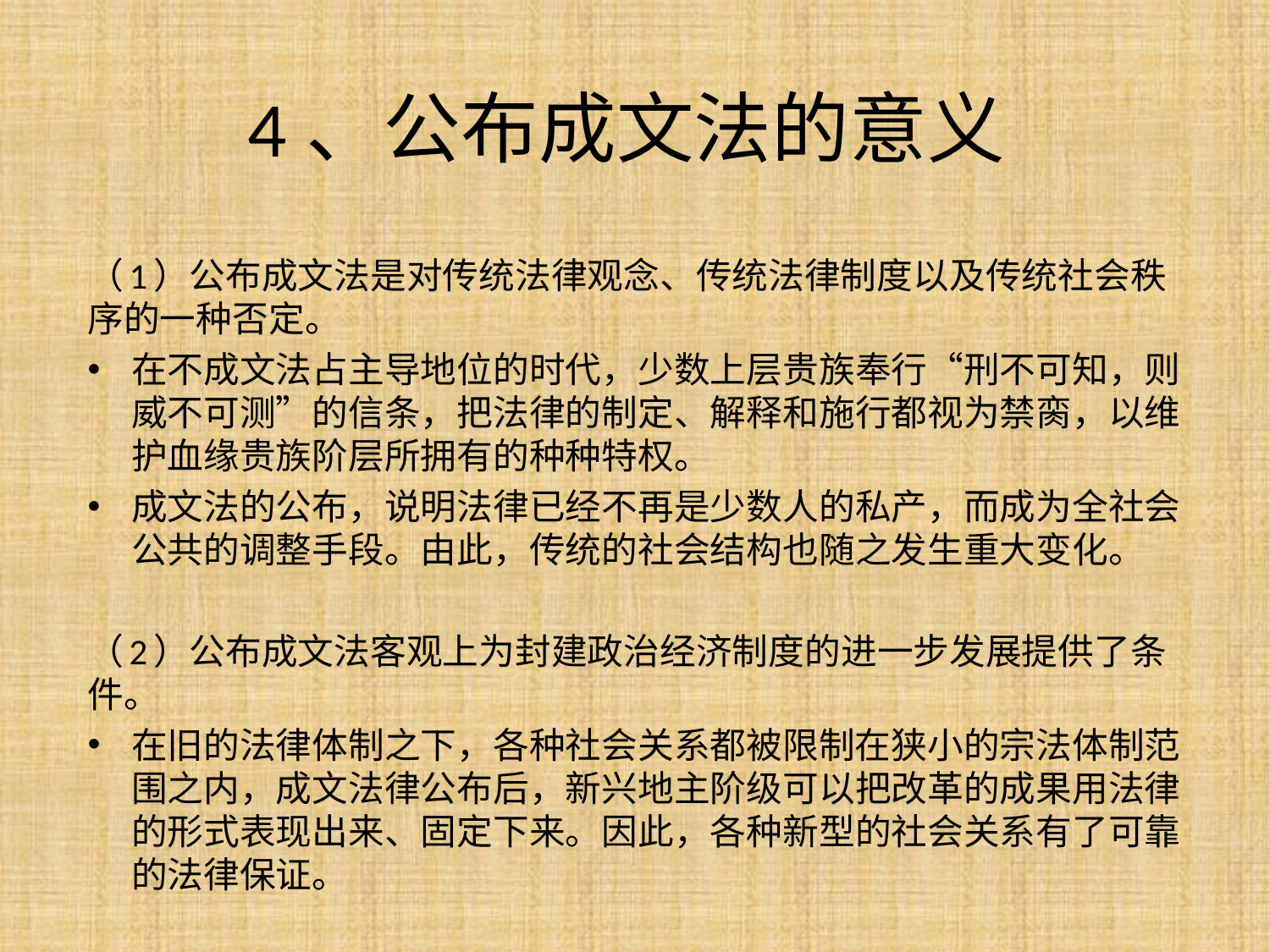

# 4、公布成文法的意义

（1）公布成文法是对传统法律观念、传统法律制度以及传统社会秩序的一种否定。
在不成文法占主导地位的时代，少数上层贵族奉行“刑不可知，则威不可测”的信条，把法律的制定、解释和施行都视为禁脔，以维护血缘贵族阶层所拥有的种种特权。
成文法的公布，说明法律已经不再是少数人的私产，而成为全社会公共的调整手段。由此，传统的社会结构也随之发生重大变化。

（2）公布成文法客观上为封建政治经济制度的进一步发展提供了条件。
在旧的法律体制之下，各种社会关系都被限制在狭小的宗法体制范围之内，成文法律公布后，新兴地主阶级可以把改革的成果用法律的形式表现出来、固定下来。因此，各种新型的社会关系有了可靠的法律保证。